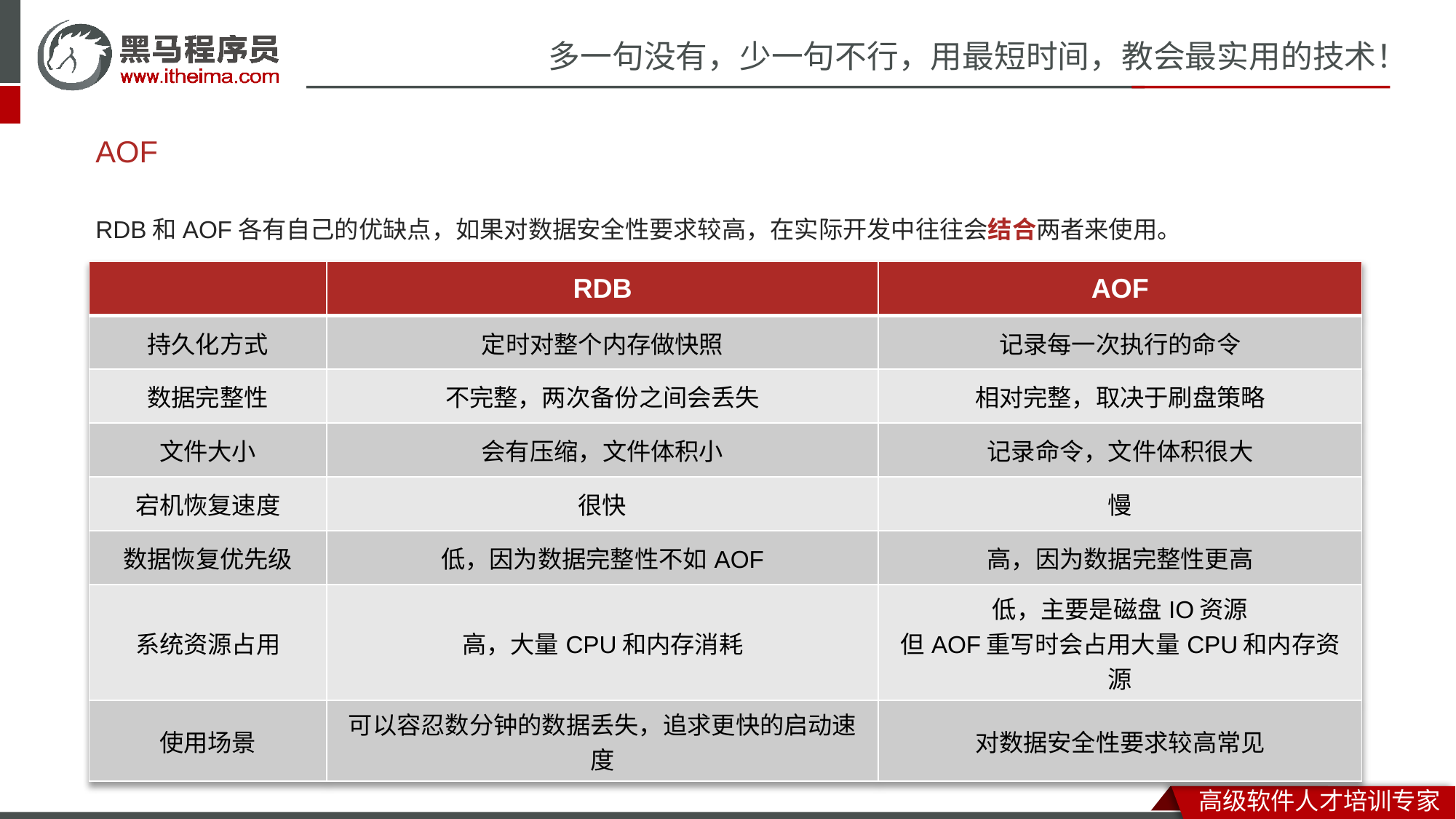

# AOF
RDB和AOF各有自己的优缺点，如果对数据安全性要求较高，在实际开发中往往会结合两者来使用。
|  | RDB | AOF |
| --- | --- | --- |
| 持久化方式 | 定时对整个内存做快照 | 记录每一次执行的命令 |
| 数据完整性 | 不完整，两次备份之间会丢失 | 相对完整，取决于刷盘策略 |
| 文件大小 | 会有压缩，文件体积小 | 记录命令，文件体积很大 |
| 宕机恢复速度 | 很快 | 慢 |
| 数据恢复优先级 | 低，因为数据完整性不如AOF | 高，因为数据完整性更高 |
| 系统资源占用 | 高，大量CPU和内存消耗 | 低，主要是磁盘IO资源 但AOF重写时会占用大量CPU和内存资源 |
| 使用场景 | 可以容忍数分钟的数据丢失，追求更快的启动速度 | 对数据安全性要求较高常见 |